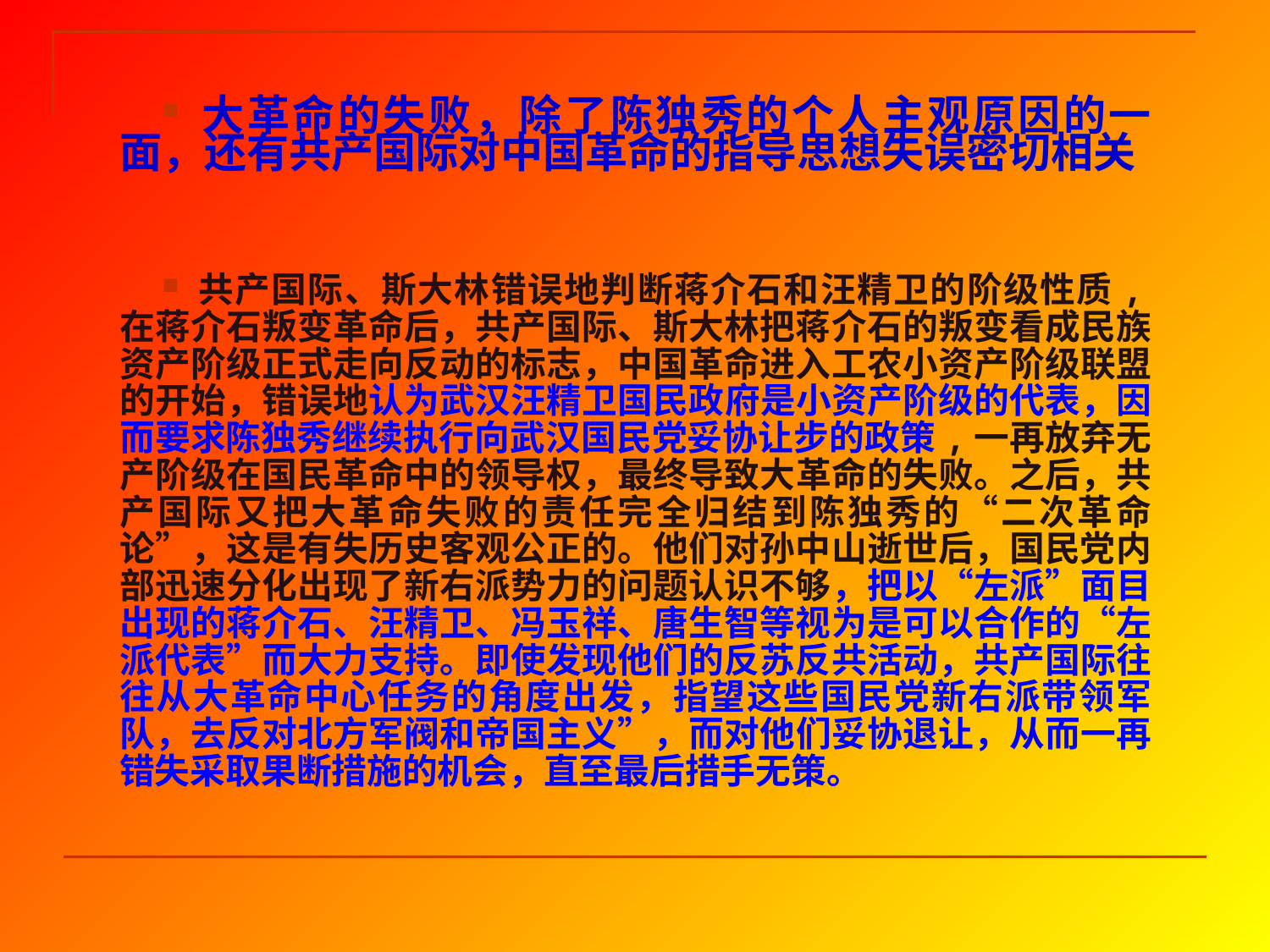

大革命的失败，除了陈独秀的个人主观原因的一面，还有共产国际对中国革命的指导思想失误密切相关

 共产国际、斯大林错误地判断蒋介石和汪精卫的阶级性质,在蒋介石叛变革命后，共产国际、斯大林把蒋介石的叛变看成民族资产阶级正式走向反动的标志，中国革命进入工农小资产阶级联盟的开始，错误地认为武汉汪精卫国民政府是小资产阶级的代表，因而要求陈独秀继续执行向武汉国民党妥协让步的政策,一再放弃无产阶级在国民革命中的领导权，最终导致大革命的失败。之后，共产国际又把大革命失败的责任完全归结到陈独秀的“二次革命论”，这是有失历史客观公正的。他们对孙中山逝世后，国民党内部迅速分化出现了新右派势力的问题认识不够，把以“左派”面目出现的蒋介石、汪精卫、冯玉祥、唐生智等视为是可以合作的“左派代表”而大力支持。即使发现他们的反苏反共活动，共产国际往往从大革命中心任务的角度出发，指望这些国民党新右派带领军队，去反对北方军阀和帝国主义”，而对他们妥协退让，从而一再错失采取果断措施的机会，直至最后措手无策。